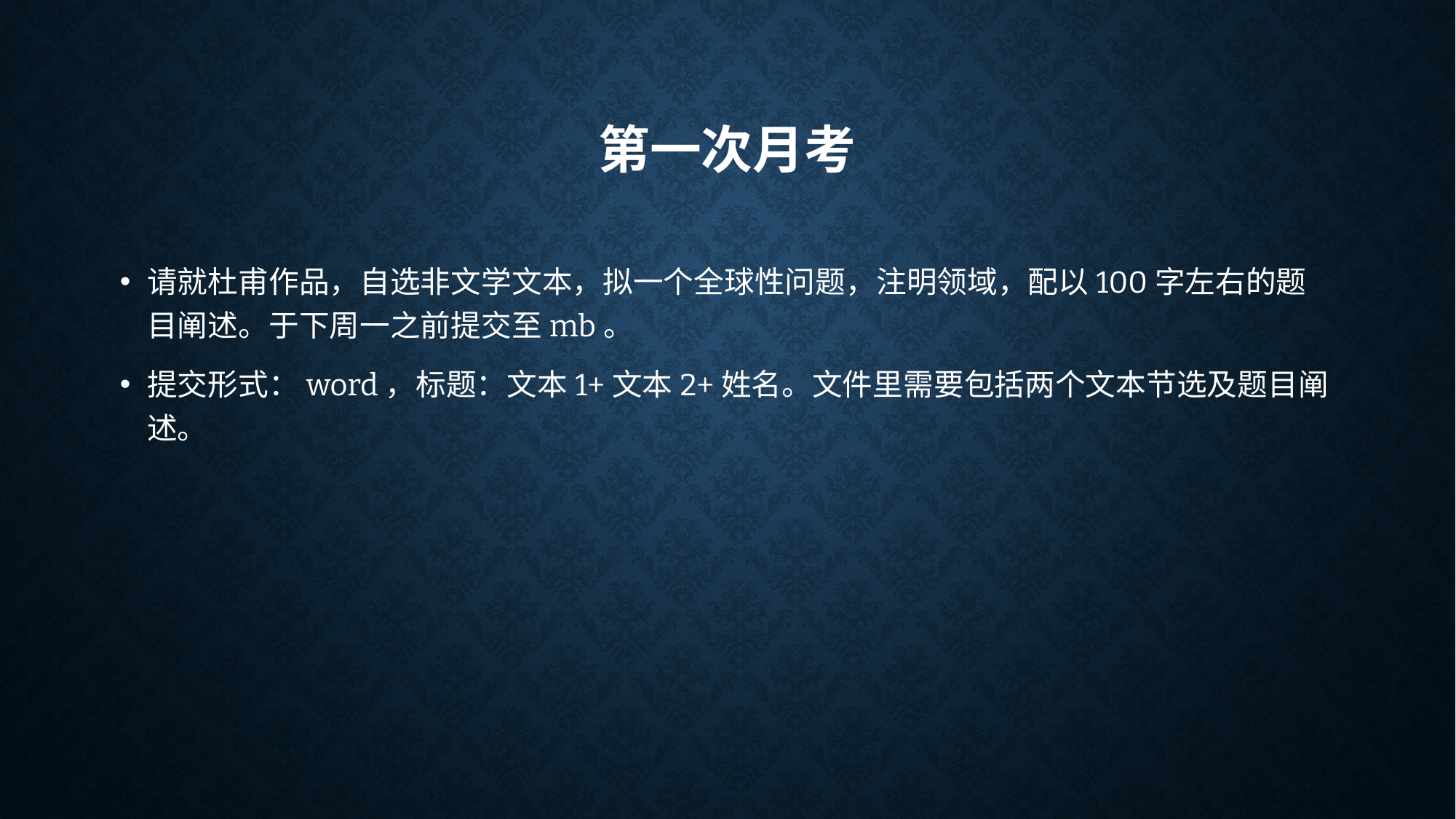

# 第一次月考
请就杜甫作品，自选非文学文本，拟一个全球性问题，注明领域，配以100字左右的题目阐述。于下周一之前提交至mb。
提交形式：word，标题：文本1+文本2+姓名。文件里需要包括两个文本节选及题目阐述。